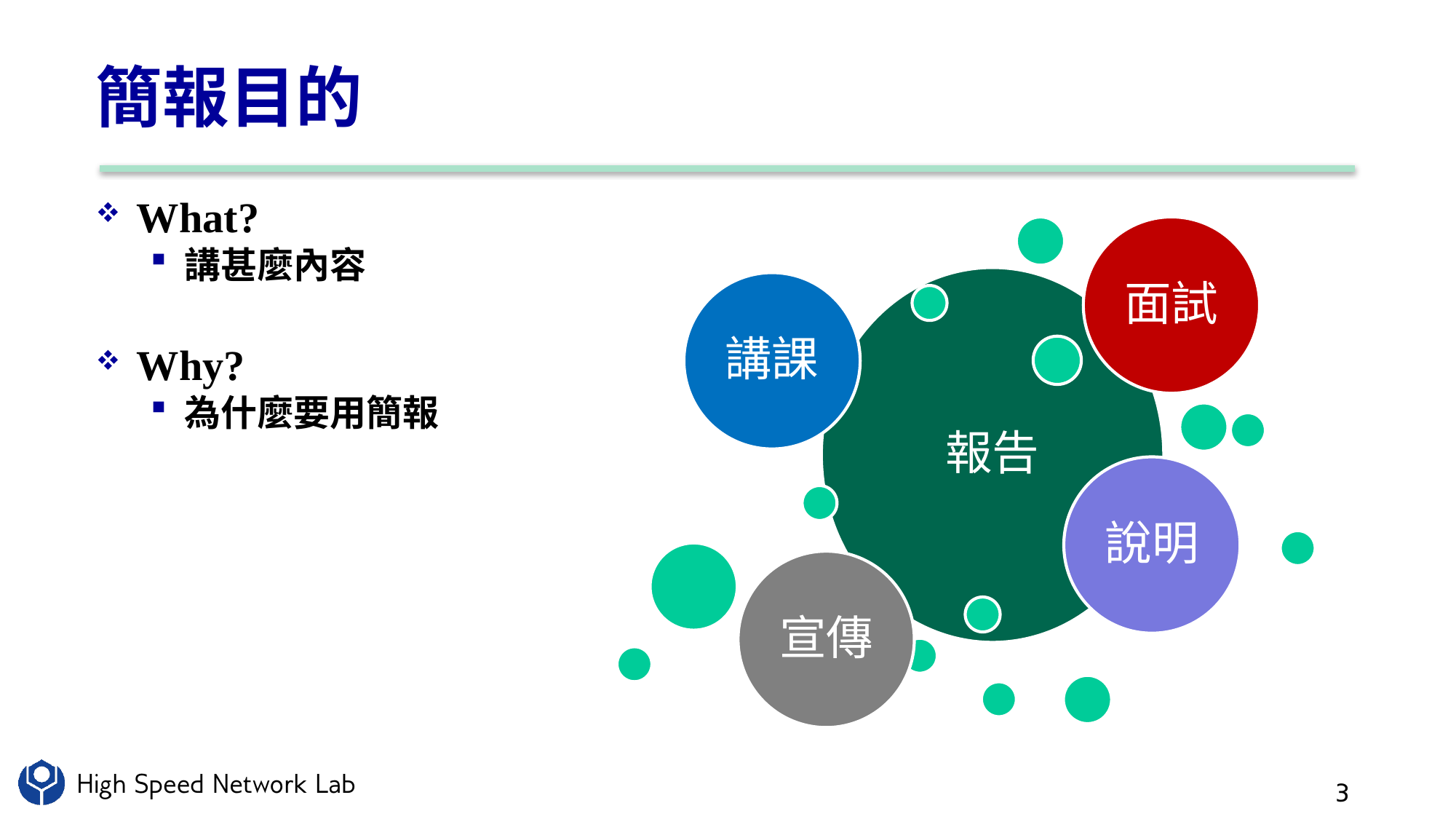

# 簡報目的
What?
講甚麼內容

Why?
為什麼要用簡報

報告
講課
面試
說明
宣傳
3